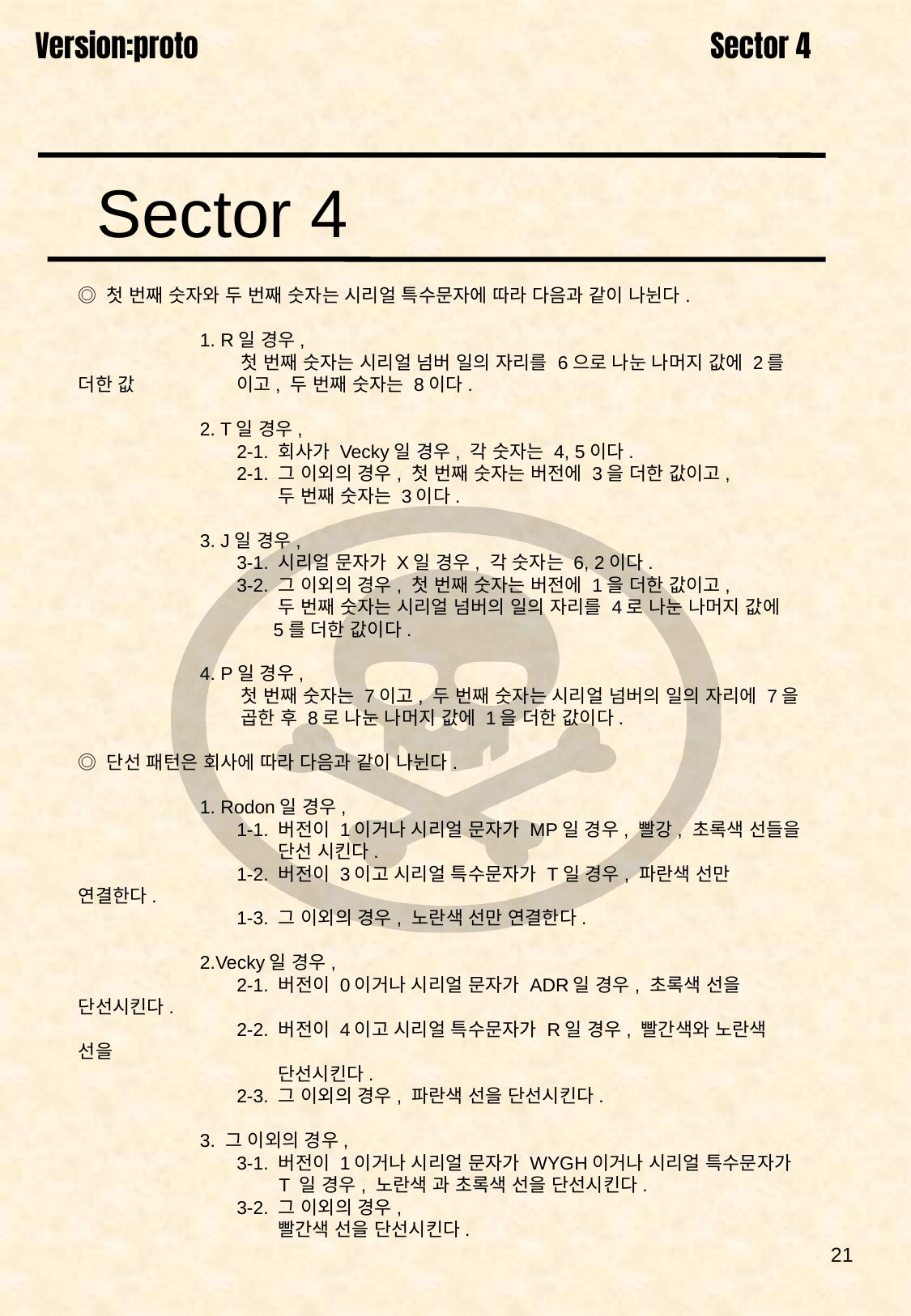

Version:proto
Sector 4
Sector 4
◎ 첫 번째 숫자와 두 번째 숫자는 시리얼 특수문자에 따라 다음과 같이 나뉜다.

	1. R일 경우,
	       첫 번째 숫자는 시리얼 넘버 일의 자리를 6으로 나눈 나머지 값에 2를 더한 값	       이고, 두 번째 숫자는 8이다.

	2. T일 경우,
	       2-1. 회사가 Vecky일 경우, 각 숫자는 4, 5이다.
	       2-1. 그 이외의 경우, 첫 번째 숫자는 버전에 3을 더한 값이고,
	              두 번째 숫자는 3이다.

	3. J일 경우,
	       3-1. 시리얼 문자가 X일 경우, 각 숫자는 6, 2이다.
	       3-2. 그 이외의 경우, 첫 번째 숫자는 버전에 1을 더한 값이고,
	              두 번째 숫자는 시리얼 넘버의 일의 자리를 4로 나눈 나머지 값에
	              5를 더한 값이다.

	4. P일 경우,
	       첫 번째 숫자는 7이고, 두 번째 숫자는 시리얼 넘버의 일의 자리에 7을
	       곱한 후 8로 나눈 나머지 값에 1을 더한 값이다.

◎ 단선 패턴은 회사에 따라 다음과 같이 나뉜다.

	1. Rodon일 경우,
	       1-1. 버전이 1이거나 시리얼 문자가 MP일 경우, 빨강, 초록색 선들을
	              단선 시킨다.
	       1-2. 버전이 3이고 시리얼 특수문자가 T일 경우, 파란색 선만 연결한다.
	       1-3. 그 이외의 경우, 노란색 선만 연결한다.

	2.Vecky일 경우,
	       2-1. 버전이 0이거나 시리얼 문자가 ADR일 경우, 초록색 선을 단선시킨다.
	       2-2. 버전이 4이고 시리얼 특수문자가 R일 경우, 빨간색와 노란색 선을
	              단선시킨다.
	       2-3. 그 이외의 경우, 파란색 선을 단선시킨다.

	3. 그 이외의 경우,
	       3-1. 버전이 1이거나 시리얼 문자가 WYGH이거나 시리얼 특수문자가
	               T 일 경우, 노란색 과 초록색 선을 단선시킨다.
	       3-2. 그 이외의 경우,
	              빨간색 선을 단선시킨다.

21